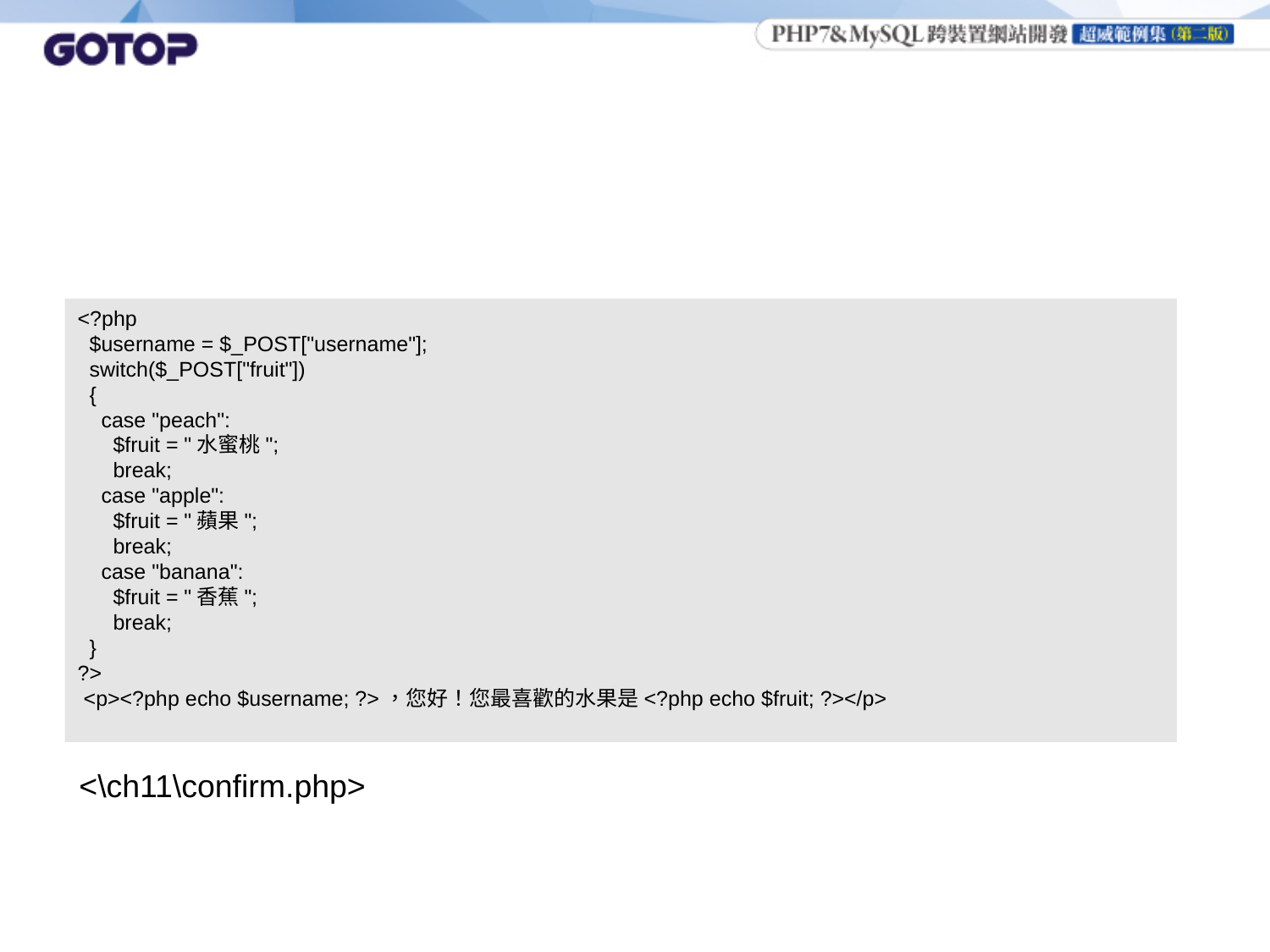

<?php
  $username = $_POST["username"];
  switch($_POST["fruit"])
  {
    case "peach":
      $fruit = "水蜜桃";
      break;
    case "apple":
      $fruit = "蘋果";
      break;
    case "banana":
      $fruit = "香蕉";
      break;
  }
?>
 <p><?php echo $username; ?>，您好！您最喜歡的水果是<?php echo $fruit; ?></p>

<\ch11\confirm.php>